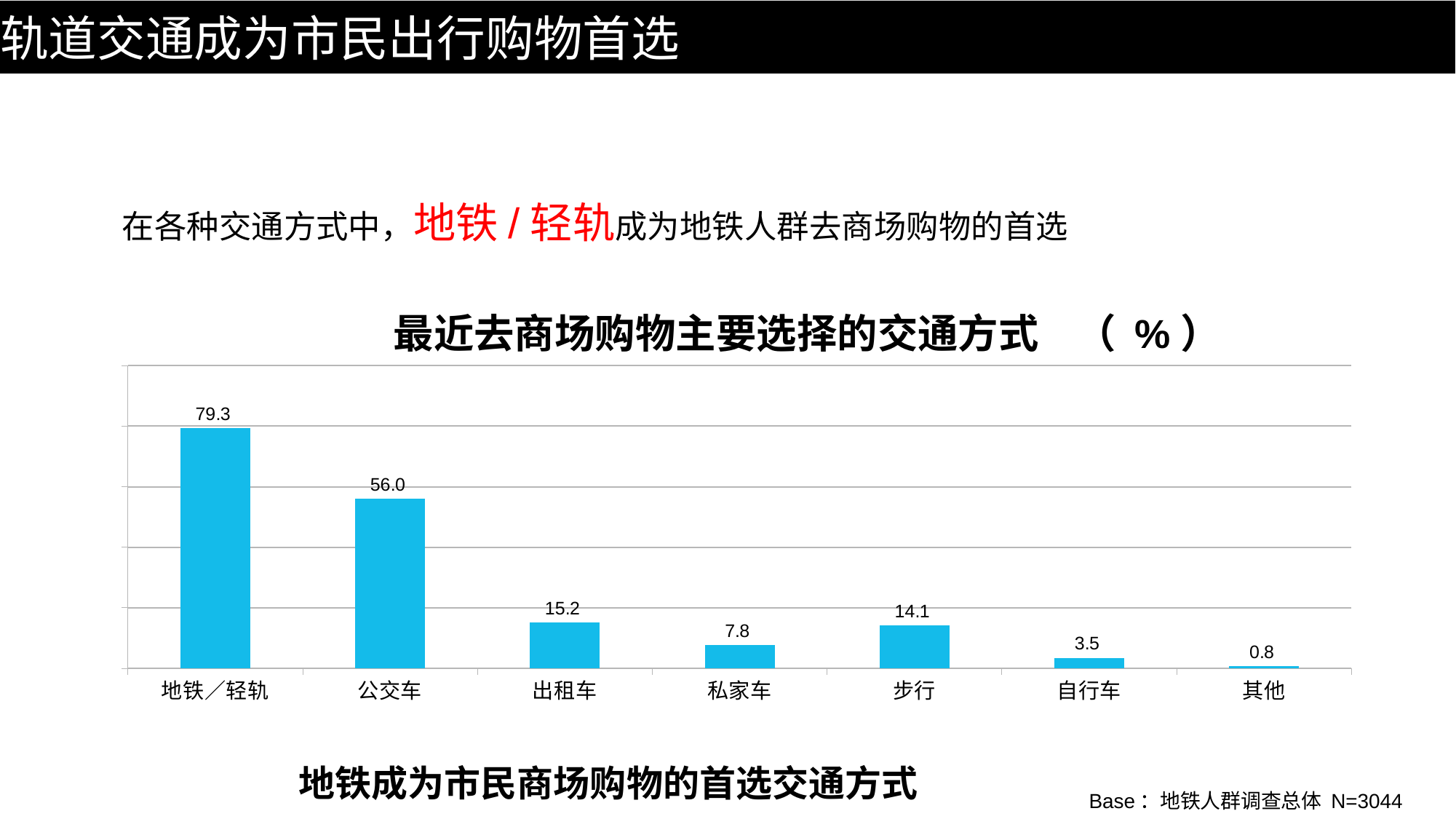

轨道交通成为市民出行购物首选
在各种交通方式中，地铁/轻轨成为地铁人群去商场购物的首选

### Chart

| Category | 地铁人群 |
|---|---|
| 地铁／轻轨 | 79.3 |
| 公交车 | 56.0 |
| 出租车 | 15.2 |
| 私家车 | 7.8 |
| 步行 | 14.1 |
| 自行车 | 3.5 |
| 其他 | 0.8 |
最近去商场购物主要选择的交通方式    （ %）
地铁成为市民商场购物的首选交通方式
Base：地铁人群调查总体 N=3044